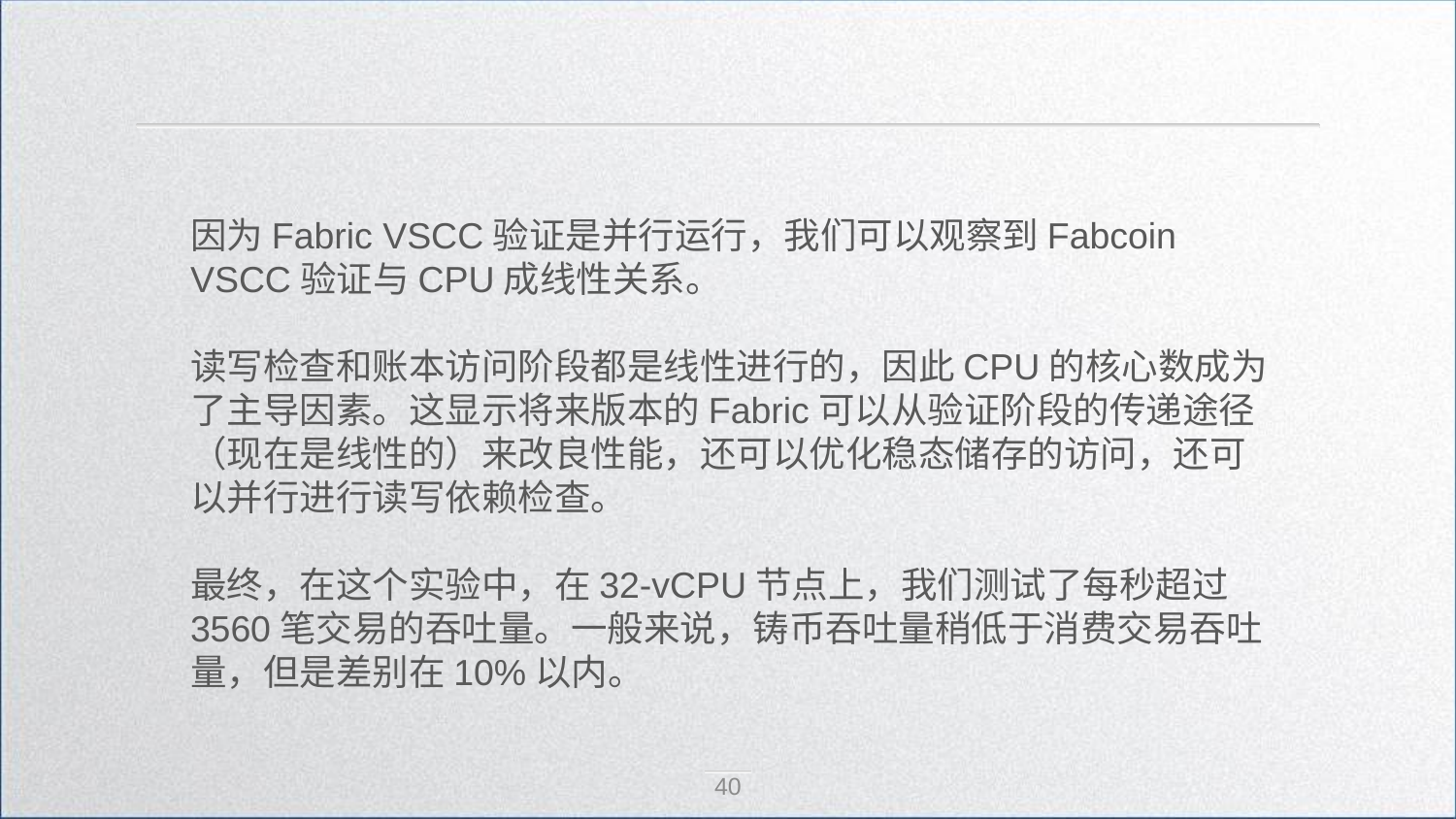

因为Fabric VSCC验证是并行运行，我们可以观察到Fabcoin VSCC验证与CPU成线性关系。

读写检查和账本访问阶段都是线性进行的，因此CPU的核心数成为了主导因素。这显示将来版本的Fabric可以从验证阶段的传递途径（现在是线性的）来改良性能，还可以优化稳态储存的访问，还可以并行进行读写依赖检查。
最终，在这个实验中，在32-vCPU节点上，我们测试了每秒超过3560笔交易的吞吐量。一般来说，铸币吞吐量稍低于消费交易吞吐量，但是差别在10%以内。

40